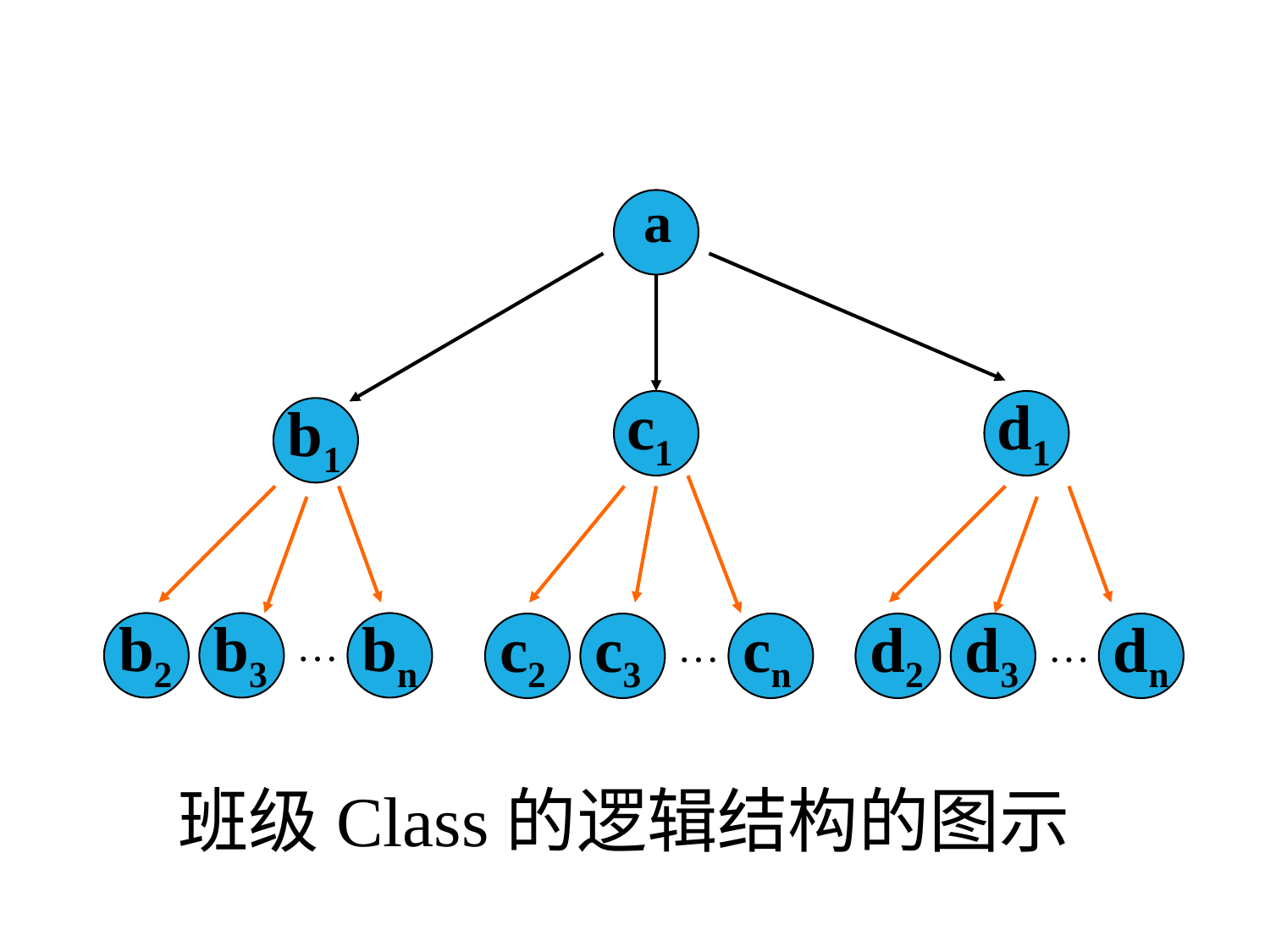

a

c1
d1
b1

b2
b3
bn
c2
c3
cn
d2
d3
dn

…

…

…

班级Class的逻辑结构的图示